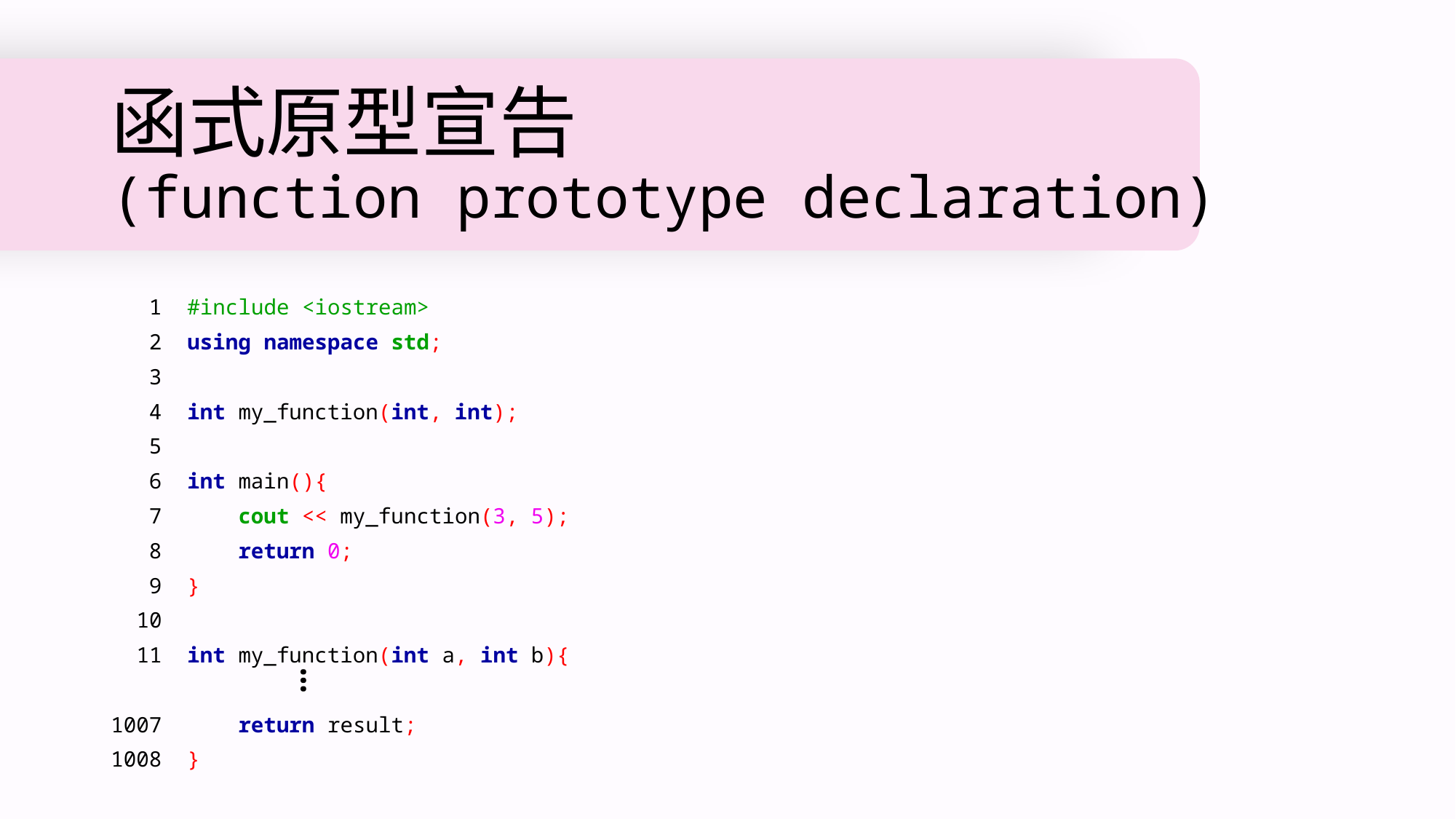

# 函式原型宣告 (function prototype declaration)
   1  #include <iostream>
   2  using namespace std;
   3
   4  int my_function(int, int);
   5
   6  int main(){
   7      cout << my_function(3, 5);
   8      return 0;
   9  }
  10
  11  int my_function(int a, int b){

1007      return result;
1008  }
…